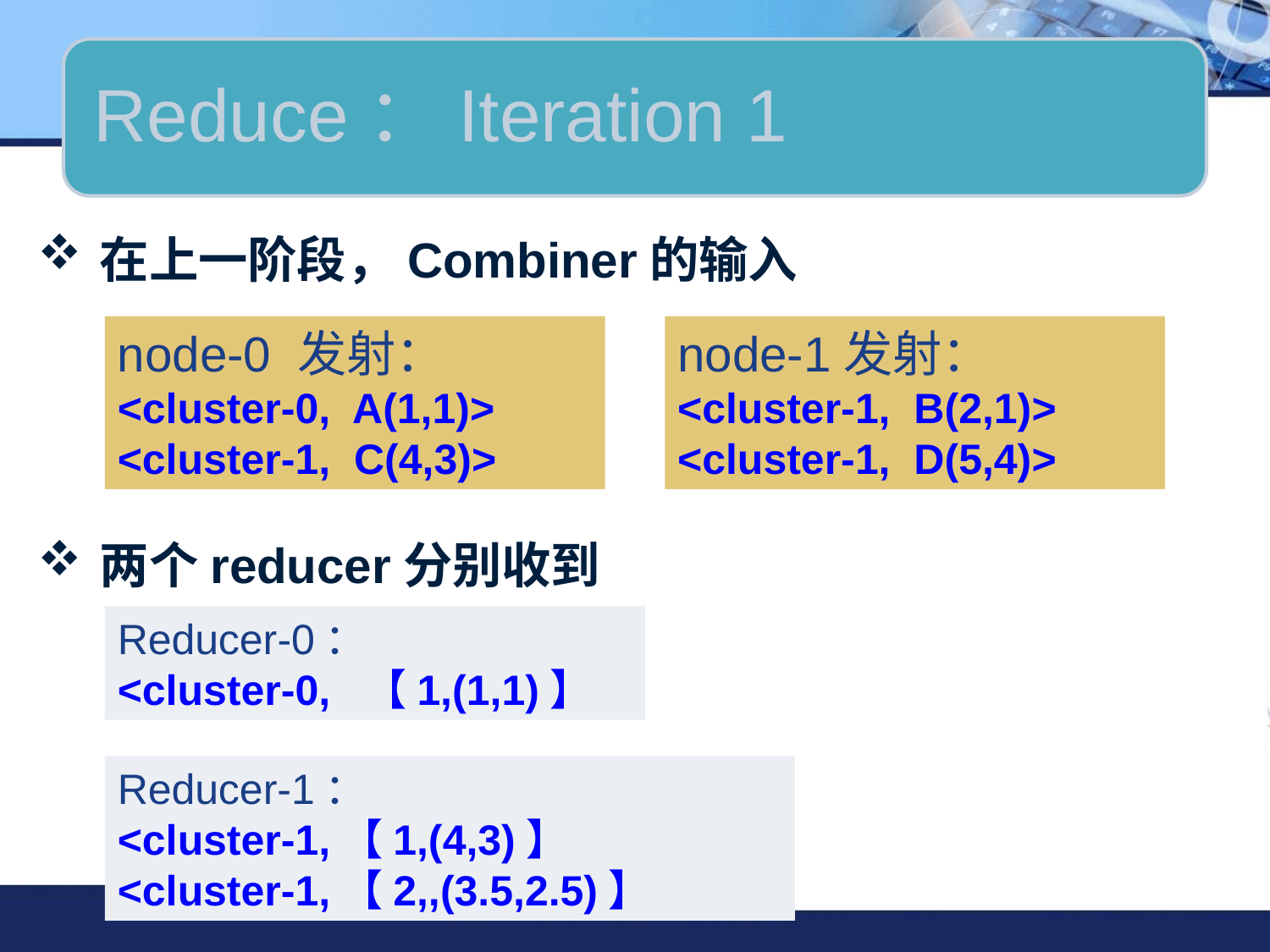

Reduce：Iteration 1
在上一阶段，Combiner的输入

两个reducer分别收到

node-0 发射：
<cluster-0,  A(1,1)>
<cluster-1,  C(4,3)>
node-1发射：
<cluster-1,  B(2,1)>
<cluster-1,  D(5,4)>
Reducer-0：
<cluster-0,  【1,(1,1)】
Reducer-1：
<cluster-1,【1,(4,3)】
<cluster-1,【2,,(3.5,2.5)】